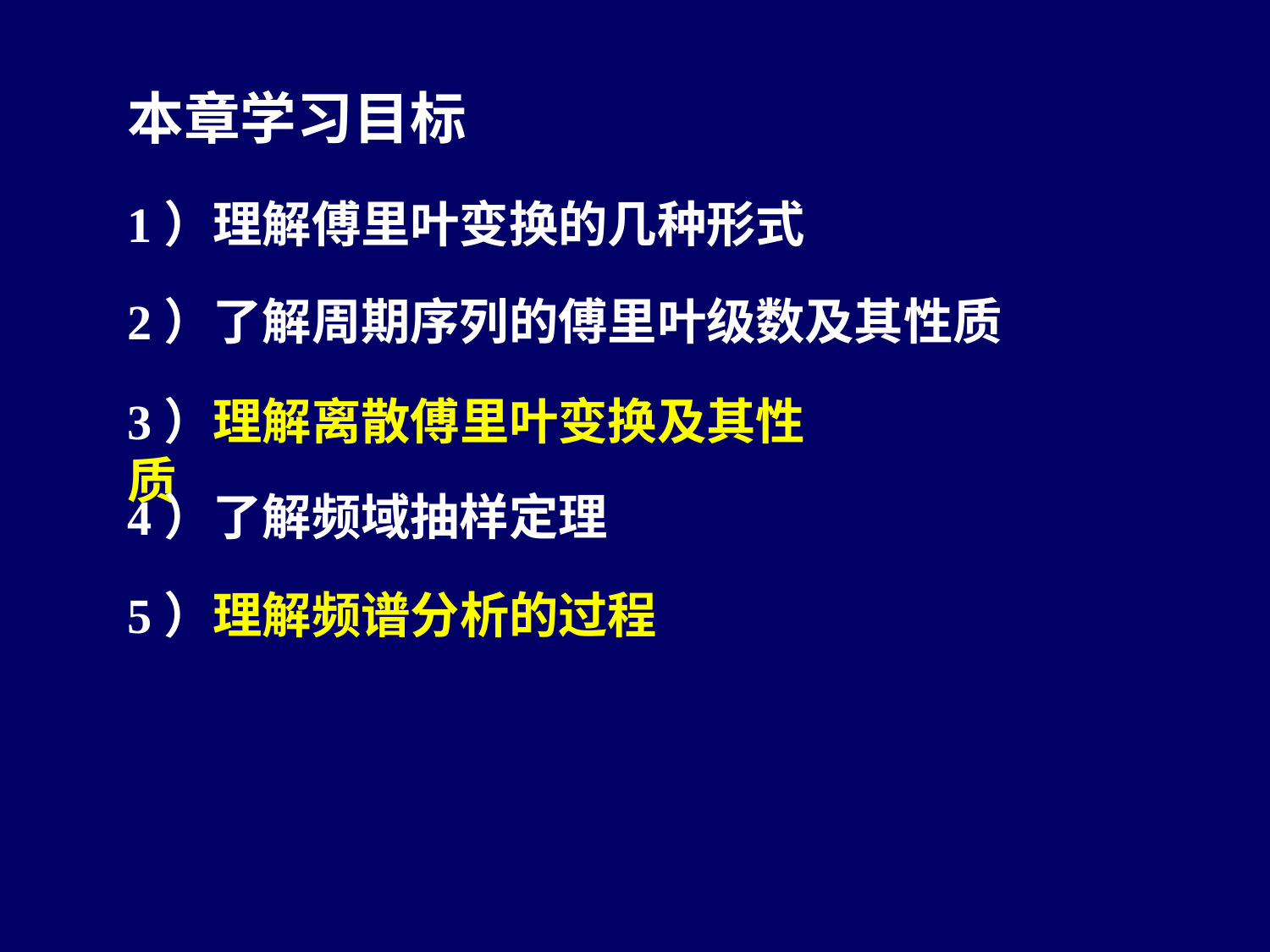

本章学习目标
1）理解傅里叶变换的几种形式
2）了解周期序列的傅里叶级数及其性质
3）理解离散傅里叶变换及其性质
4）了解频域抽样定理
5）理解频谱分析的过程